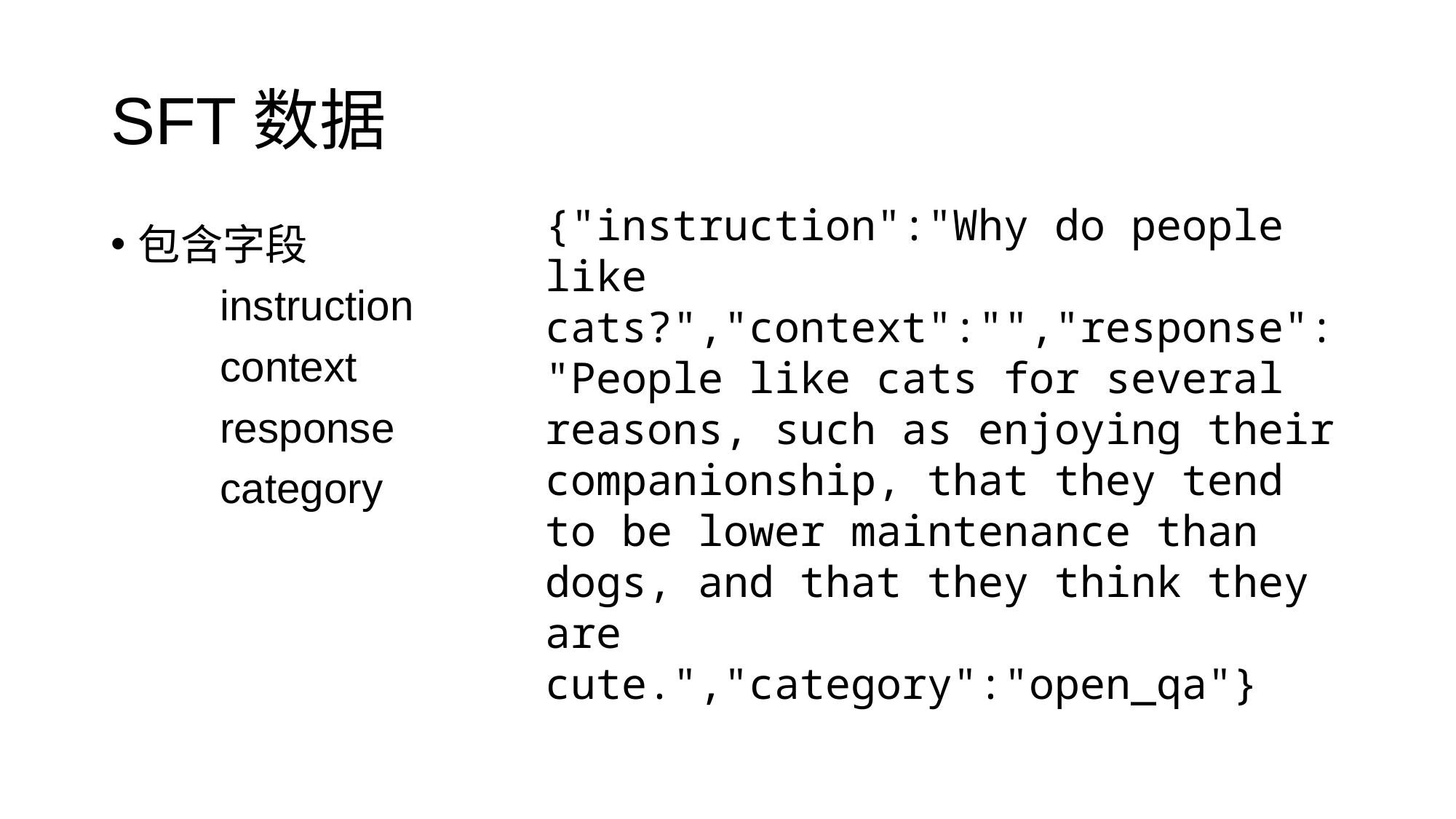

# SFT数据
{"instruction":"Why do people like cats?","context":"","response":"People like cats for several reasons, such as enjoying their companionship, that they tend to be lower maintenance than dogs, and that they think they are cute.","category":"open_qa"}
包含字段
	instruction
	context
	response
	category